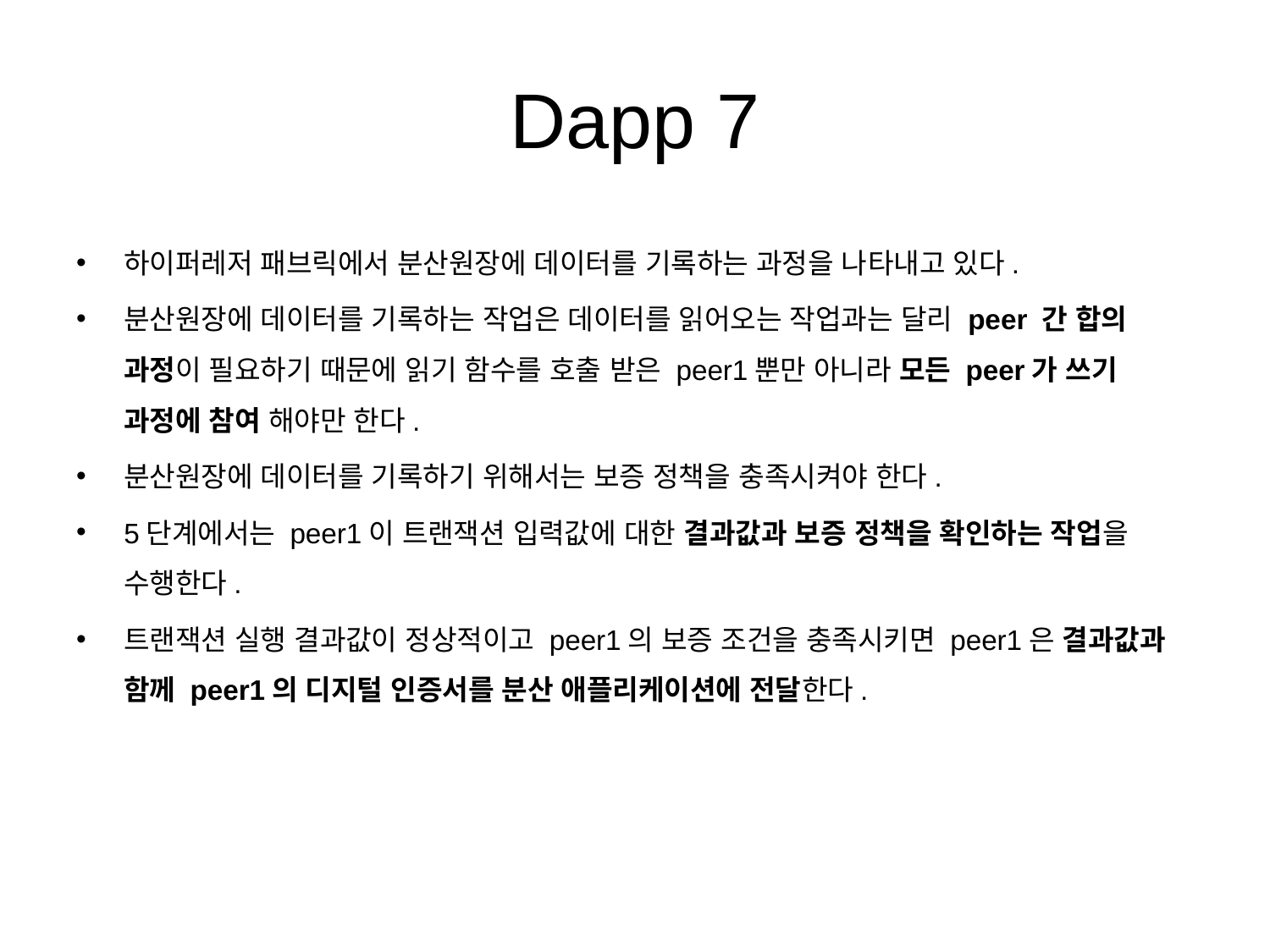

# Dapp 7
하이퍼레저 패브릭에서 분산원장에 데이터를 기록하는 과정을 나타내고 있다.
분산원장에 데이터를 기록하는 작업은 데이터를 읽어오는 작업과는 달리 peer 간 합의 과정이 필요하기 때문에 읽기 함수를 호출 받은 peer1뿐만 아니라 모든 peer가 쓰기 과정에 참여 해야만 한다.
분산원장에 데이터를 기록하기 위해서는 보증 정책을 충족시켜야 한다.
5단계에서는 peer1이 트랜잭션 입력값에 대한 결과값과 보증 정책을 확인하는 작업을 수행한다.
트랜잭션 실행 결과값이 정상적이고 peer1의 보증 조건을 충족시키면 peer1은 결과값과 함께 peer1의 디지털 인증서를 분산 애플리케이션에 전달한다.